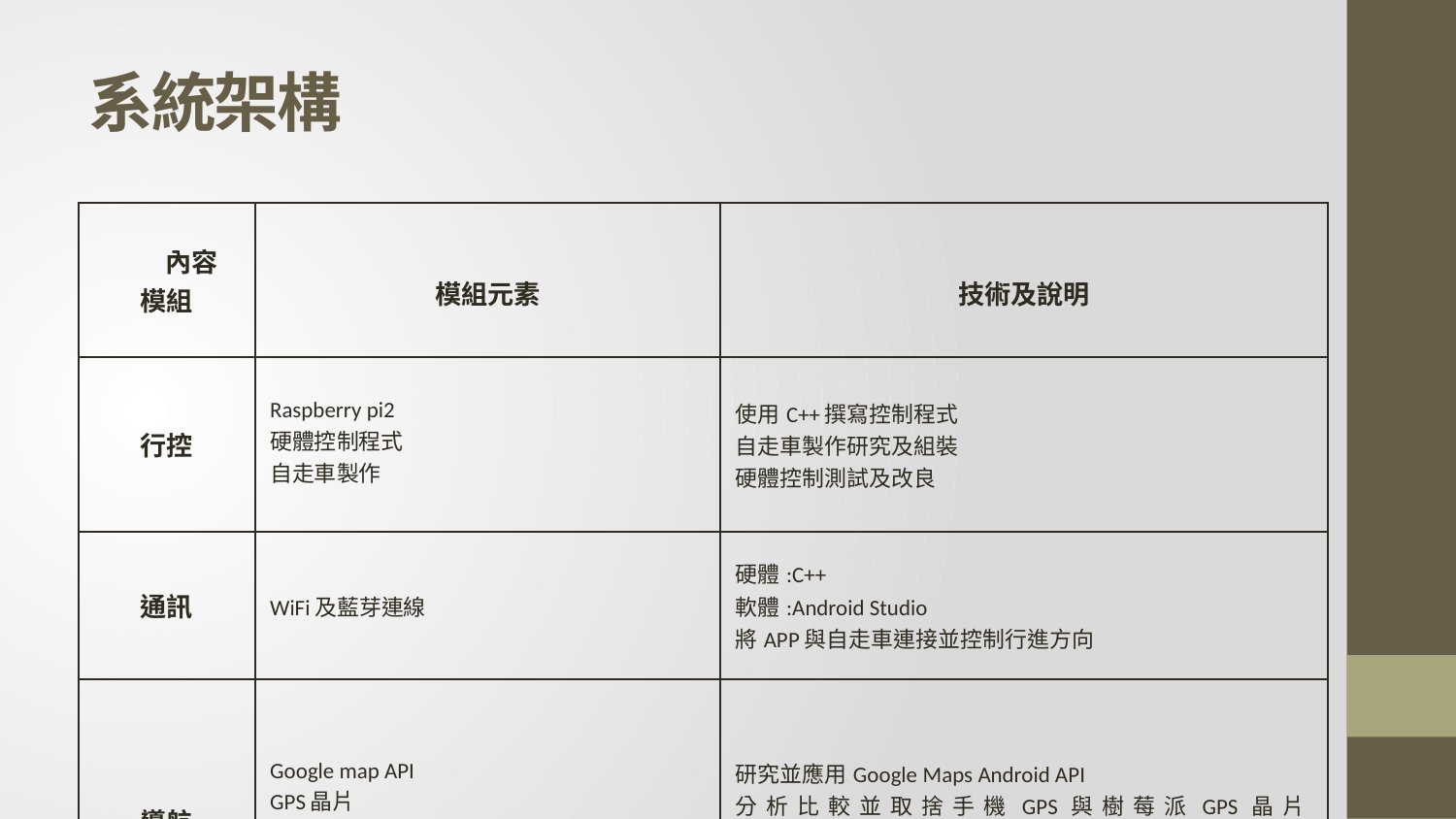

# 系統架構
| 內容 模組 | 模組元素 | 技術及說明 |
| --- | --- | --- |
| 行控 | Raspberry pi2 硬體控制程式 自走車製作 | 使用C++撰寫控制程式 自走車製作研究及組裝 硬體控制測試及改良 |
| 通訊 | WiFi及藍芽連線 | 硬體:C++ 軟體:Android Studio 將APP與自走車連接並控制行進方向 |
| 導航 | Google map API GPS晶片 自建圖層 路徑規劃演算法 | 研究並應用Google Maps Android API 分析比較並取捨手機GPS與樹莓派GPS晶片 新增校園地圖圖層以利導航更佳化 利用路徑規劃演算法自製較佳導航路線 |
| 導覽 | 平板APP及網頁撰寫 校園資料庫建置 後台介面建置 語音辨識 | 討論並設計平板APP互動介面 實作APP介面各功能(Web及Android) 建置導覽所需校園資料庫 結合APP及資料庫並實作呈現畫面 研究並應用Android 語音辨識API |
| 影像 | 特徵比對程式 | 研究並應用OpenCV API及影像辨識程式 |